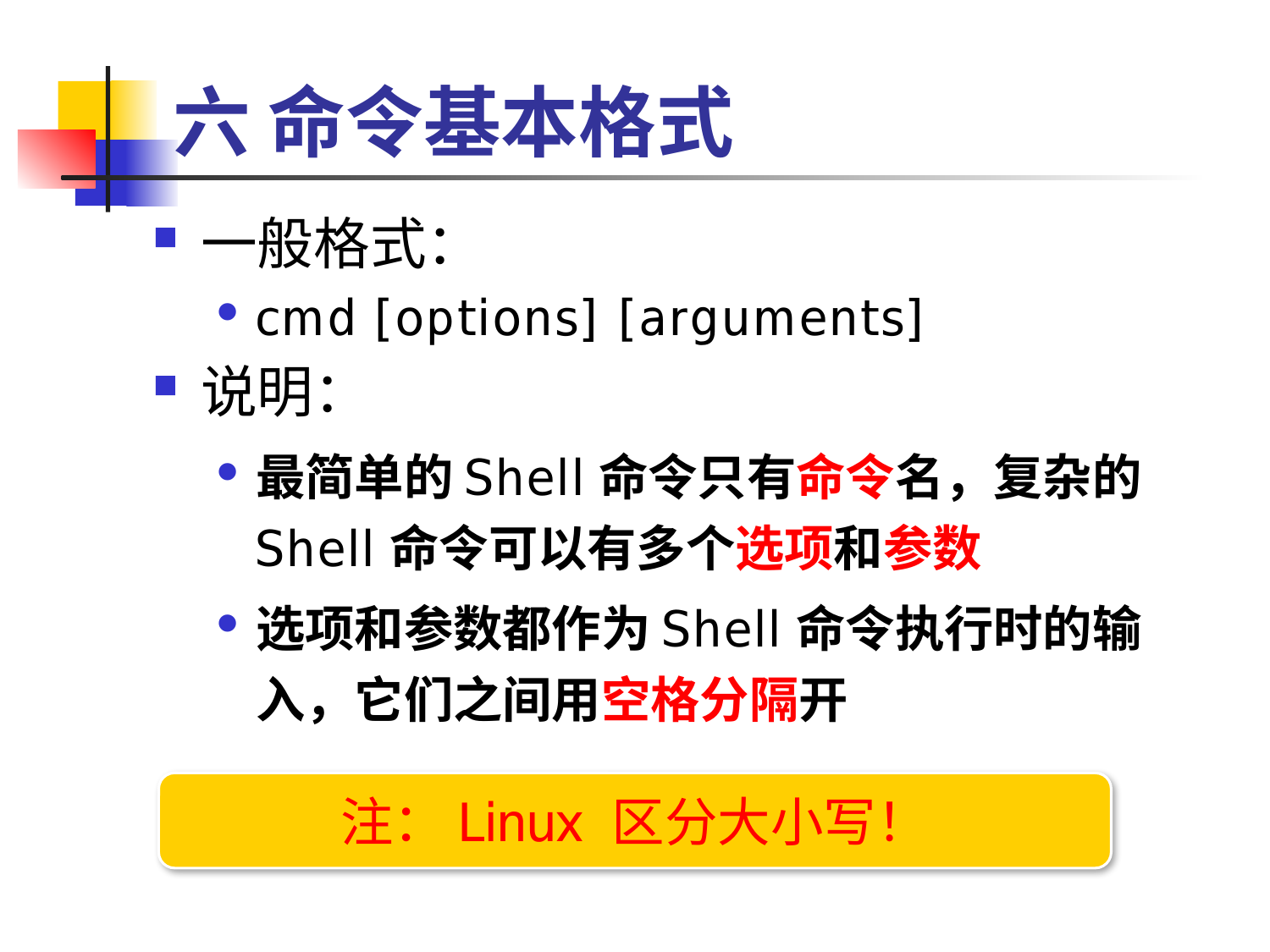

# 六 命令基本格式
一般格式：
cmd [options] [arguments]
说明：
最简单的Shell命令只有命令名，复杂的Shell命令可以有多个选项和参数
选项和参数都作为Shell命令执行时的输入，它们之间用空格分隔开

注：Linux 区分大小写！